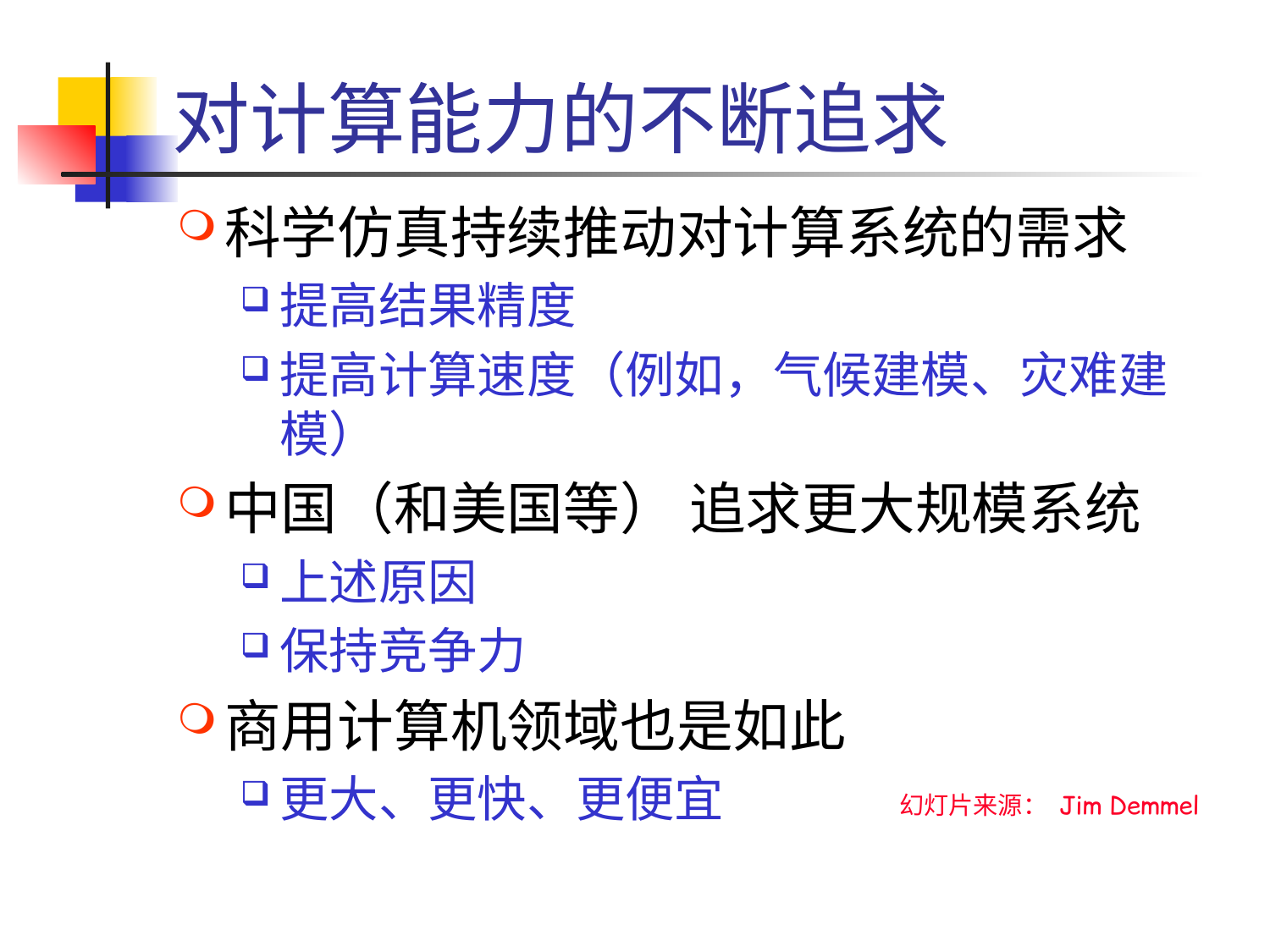

# 对计算能力的不断追求
科学仿真持续推动对计算系统的需求
提高结果精度
提高计算速度（例如，气候建模、灾难建模）
中国（和美国等） 追求更大规模系统
上述原因
保持竞争力
商用计算机领域也是如此
更大、更快、更便宜
幻灯片来源： Jim Demmel